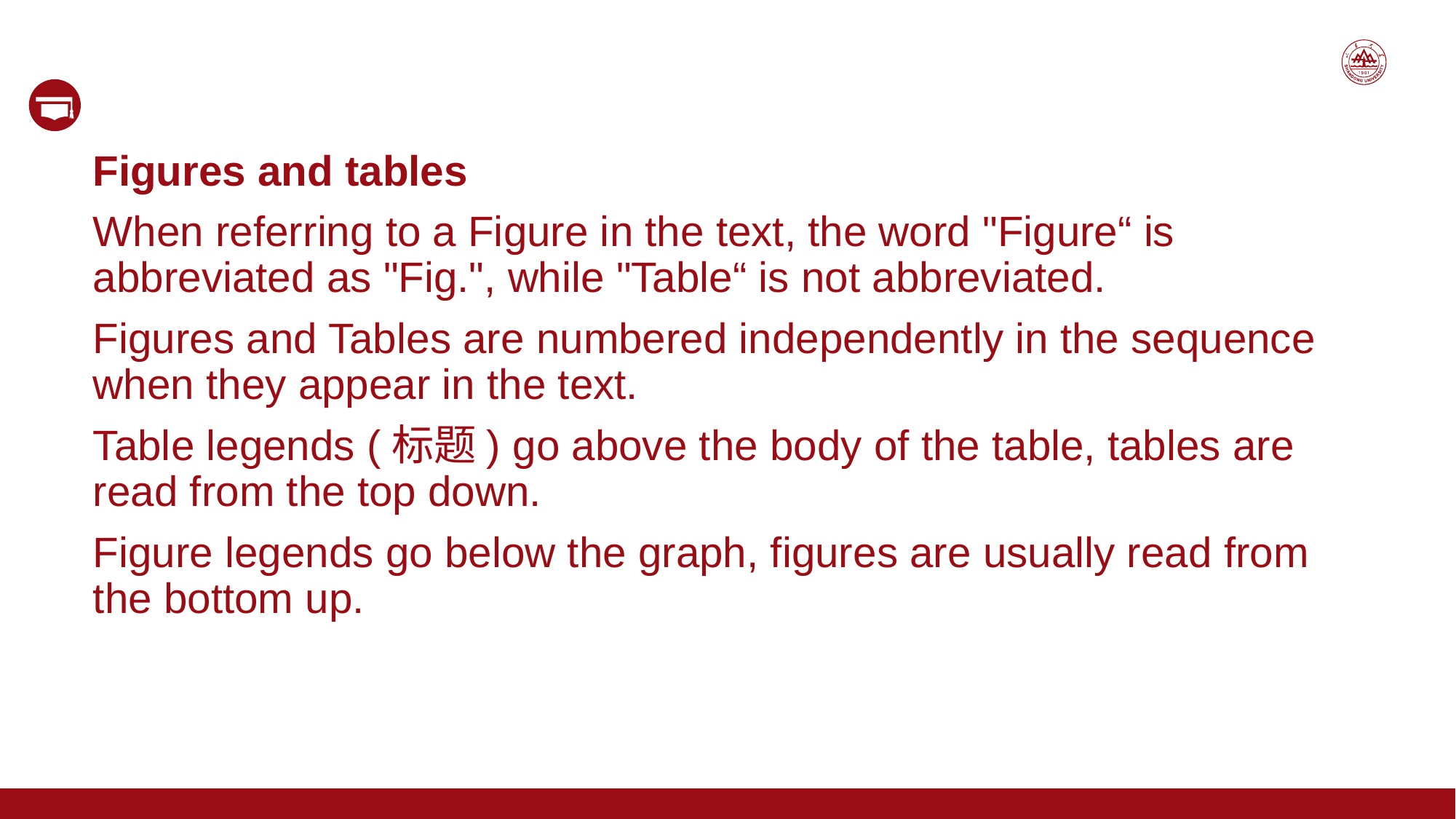

Figures and tables
When referring to a Figure in the text, the word "Figure“ is abbreviated as "Fig.", while "Table“ is not abbreviated.
Figures and Tables are numbered independently in the sequence when they appear in the text.
Table legends (标题) go above the body of the table, tables are read from the top down.
Figure legends go below the graph, figures are usually read from the bottom up.